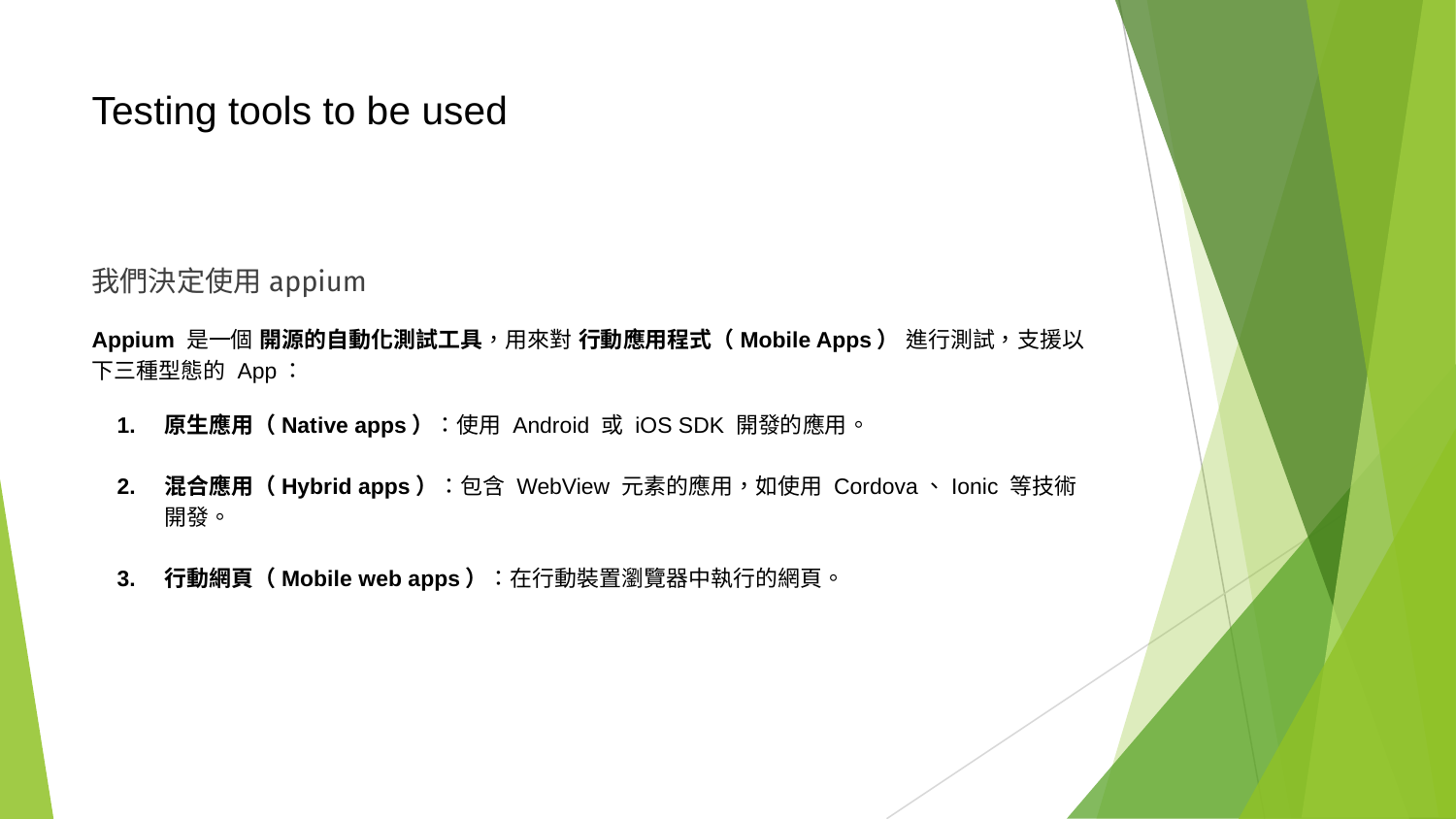

# Testing tools to be used
我們決定使用appium
Appium 是一個 開源的自動化測試工具，用來對 行動應用程式（Mobile Apps） 進行測試，支援以下三種型態的 App：
原生應用（Native apps）：使用 Android 或 iOS SDK 開發的應用。
混合應用（Hybrid apps）：包含 WebView 元素的應用，如使用 Cordova、Ionic 等技術開發。
行動網頁（Mobile web apps）：在行動裝置瀏覽器中執行的網頁。